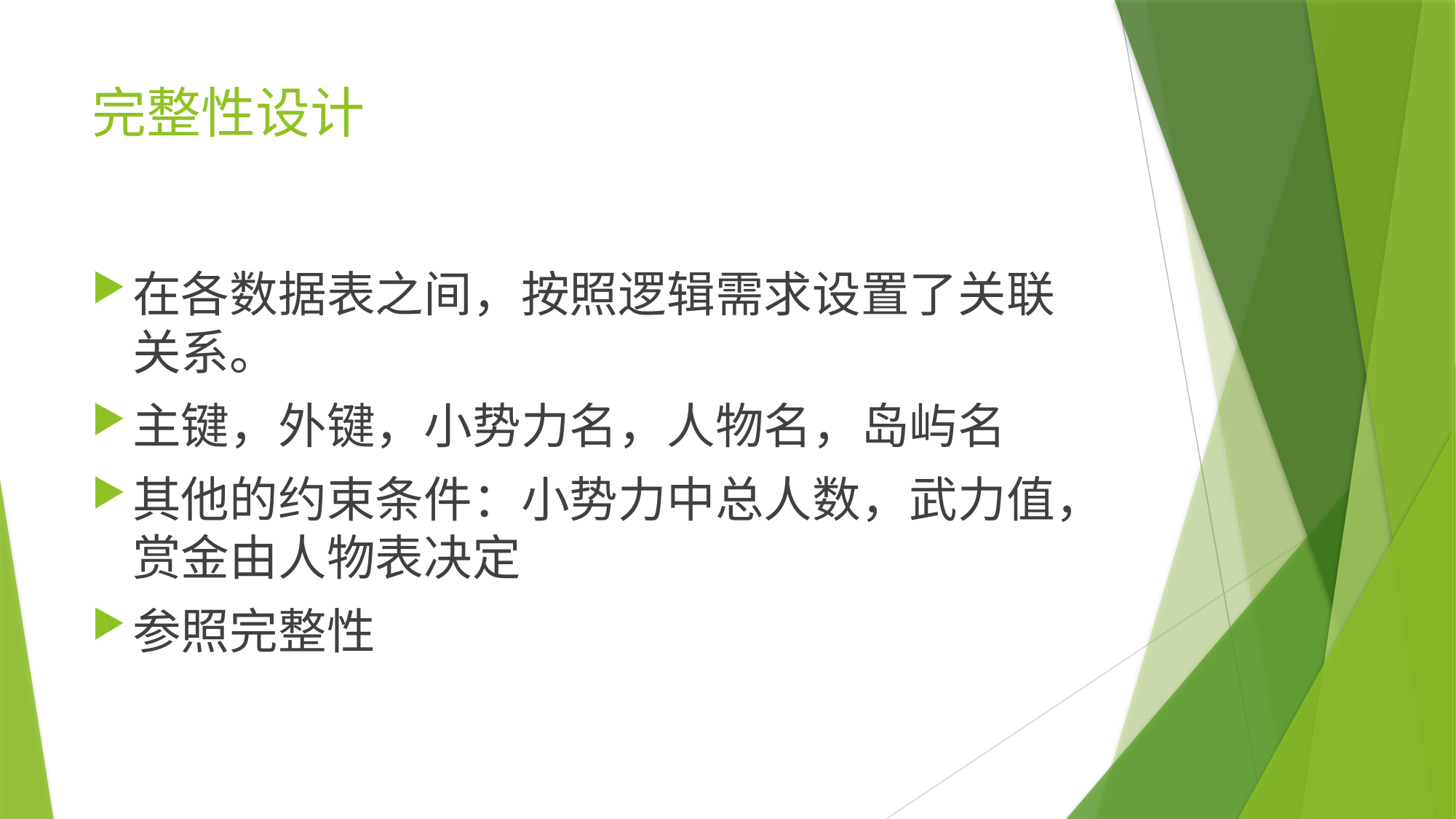

# 完整性设计
在各数据表之间，按照逻辑需求设置了关联关系。
主键，外键，小势力名，人物名，岛屿名
其他的约束条件：小势力中总人数，武力值，赏金由人物表决定
参照完整性